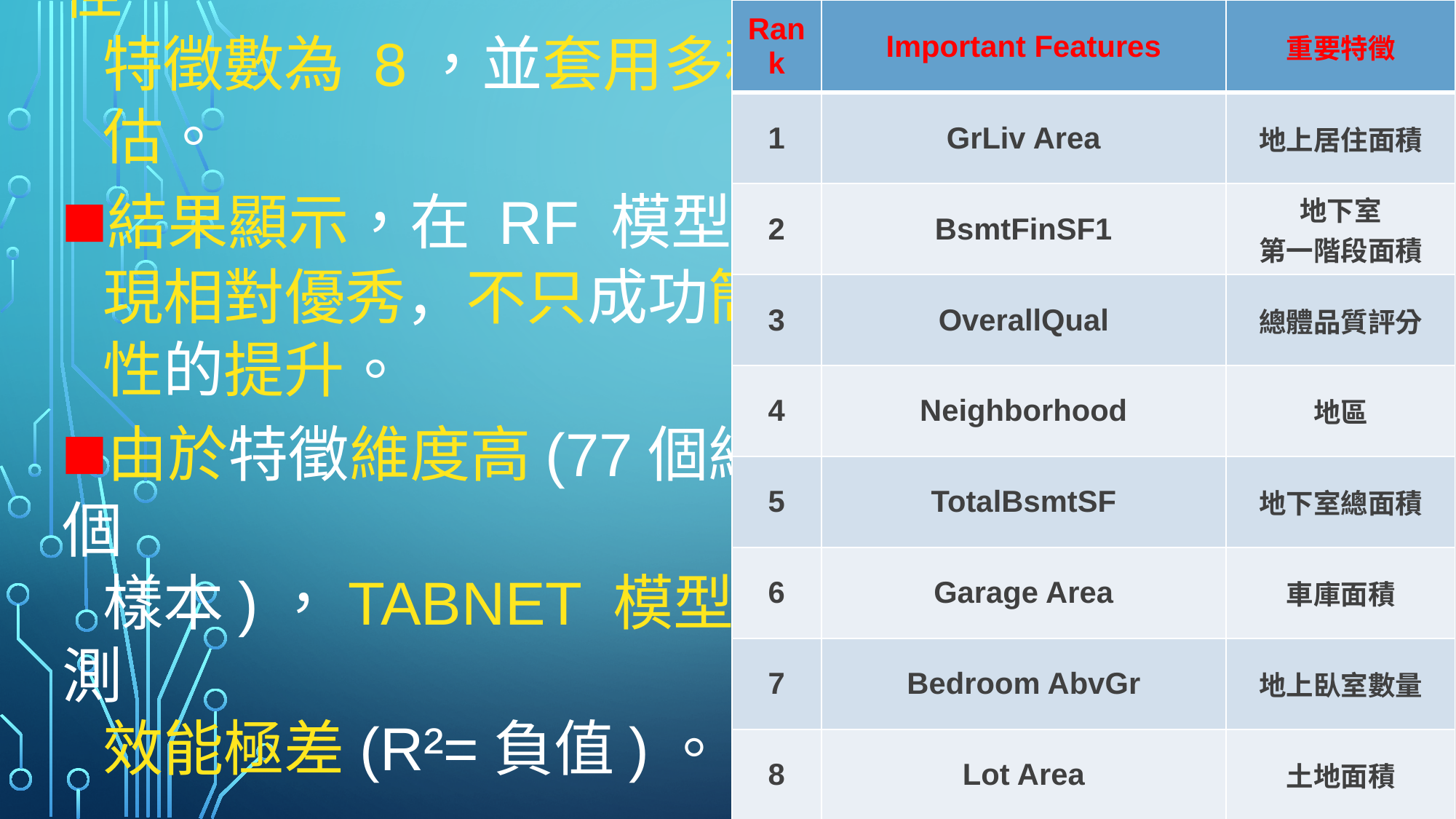

| Rank | Important Features | 重要特徵 |
| --- | --- | --- |
| 1 | GrLiv Area | 地上居住面積 |
| 2 | BsmtFinSF1 | 地下室 第一階段面積 |
| 3 | OverallQual | 總體品質評分 |
| 4 | Neighborhood | 地區 |
| 5 | TotalBsmtSF | 地下室總面積 |
| 6 | Garage Area | 車庫面積 |
| 7 | Bedroom AbvGr | 地上臥室數量 |
| 8 | Lot Area | 土地面積 |
# ★小結(二)： ◼︎本數據集經過預處理後，以 RFE 方法確認最佳 特徵數為 8，並套用多種特徵選擇方式進行評 估。 ◼︎結果顯示，在 RF 模型下，cPFI與集成特徵表 現相對優秀，不只成功簡化模型且有利於解釋 性的提升。 ◼︎由於特徵維度高(77個維度)且樣本數少(1,460個 樣本)，TabNet 模型在此資料上不適用，預測 效能極差(R²=負值)。